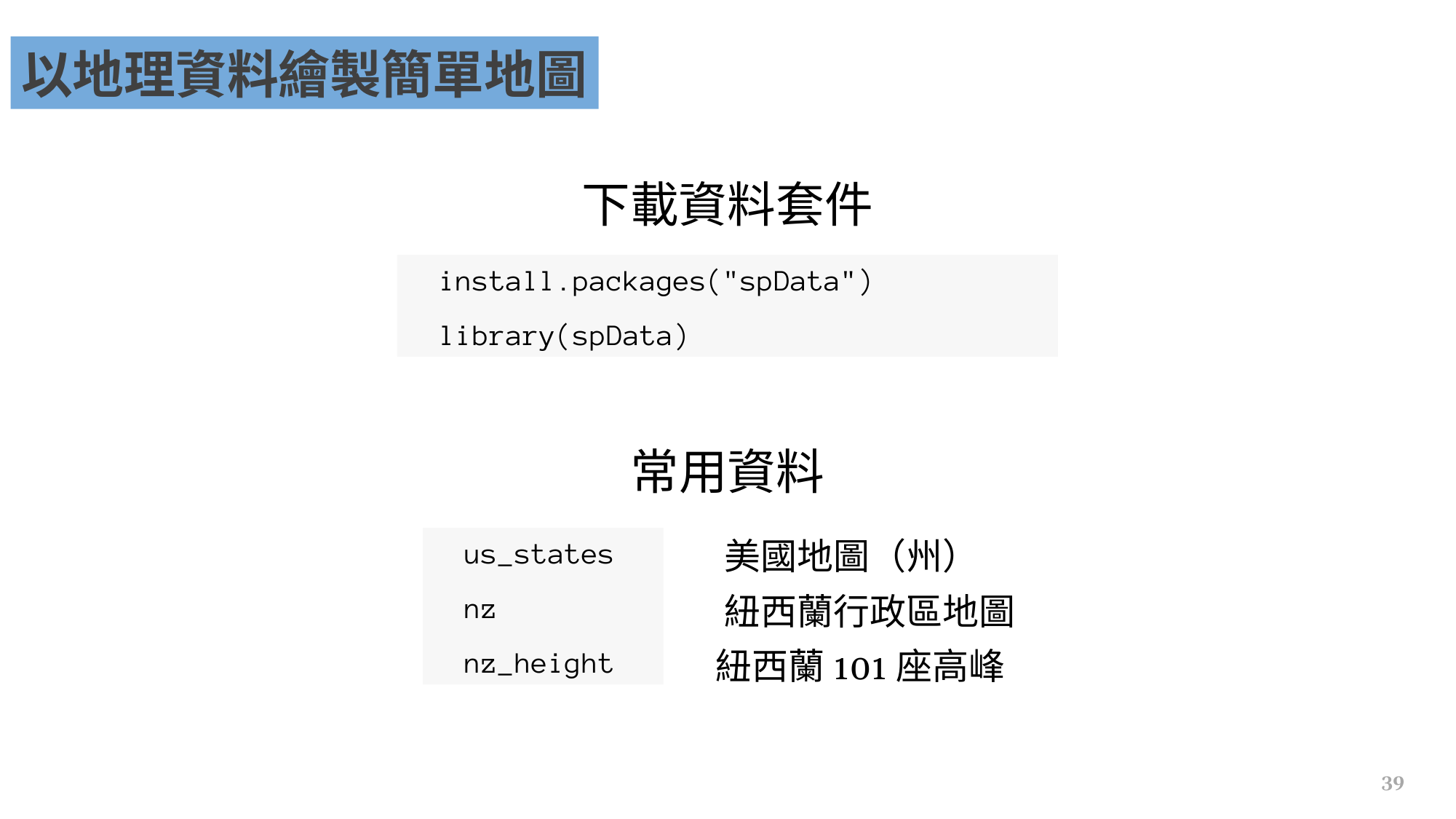

以地理資料繪製簡單地圖
下載資料套件
install.packages("spData")
library(spData)
常用資料
us_states
nz
nz_height
美國地圖（州）
紐西蘭行政區地圖
紐西蘭101座高峰
39